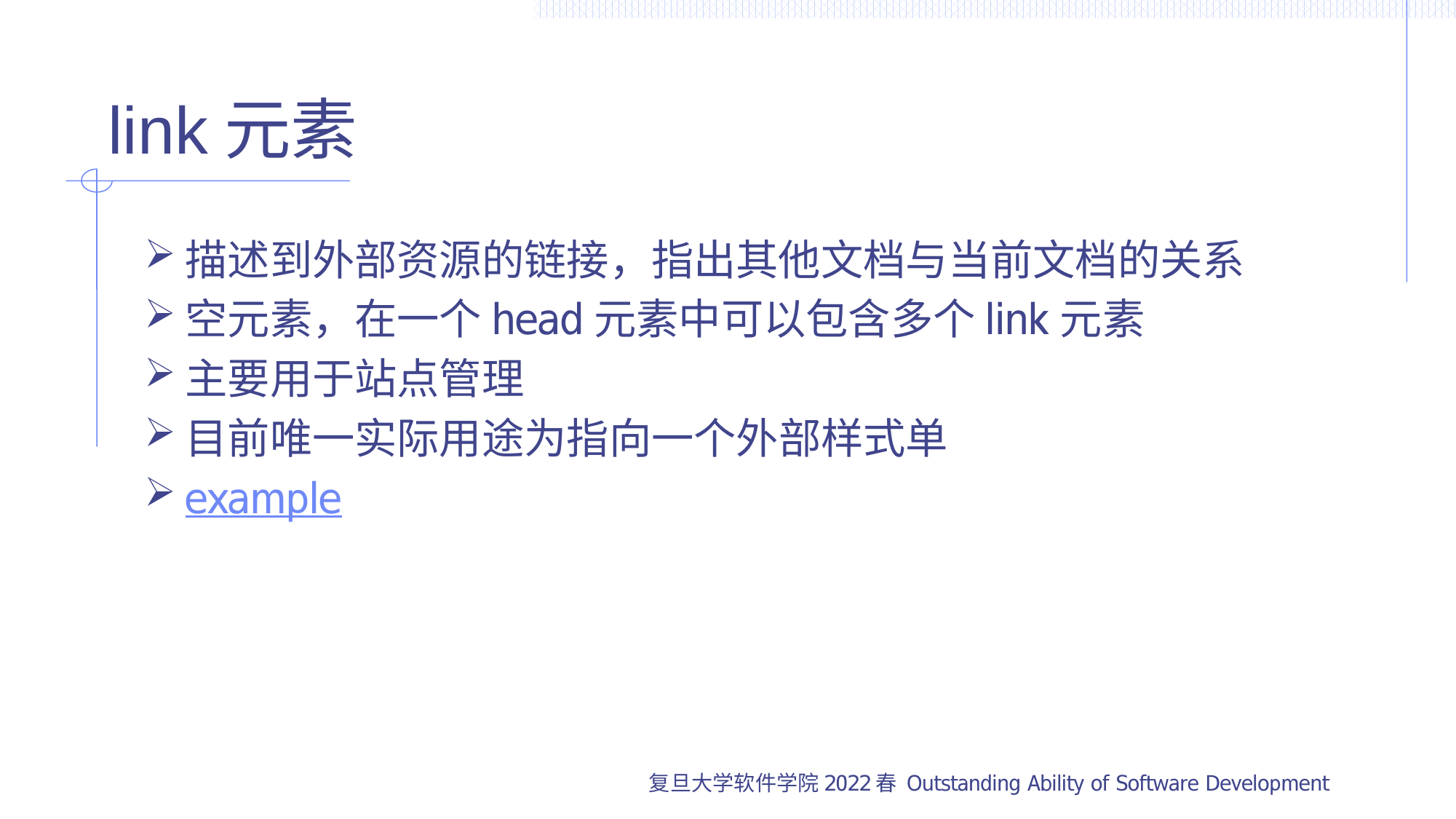

# link元素
描述到外部资源的链接，指出其他文档与当前文档的关系
空元素，在一个head元素中可以包含多个link元素
主要用于站点管理
目前唯一实际用途为指向一个外部样式单
example